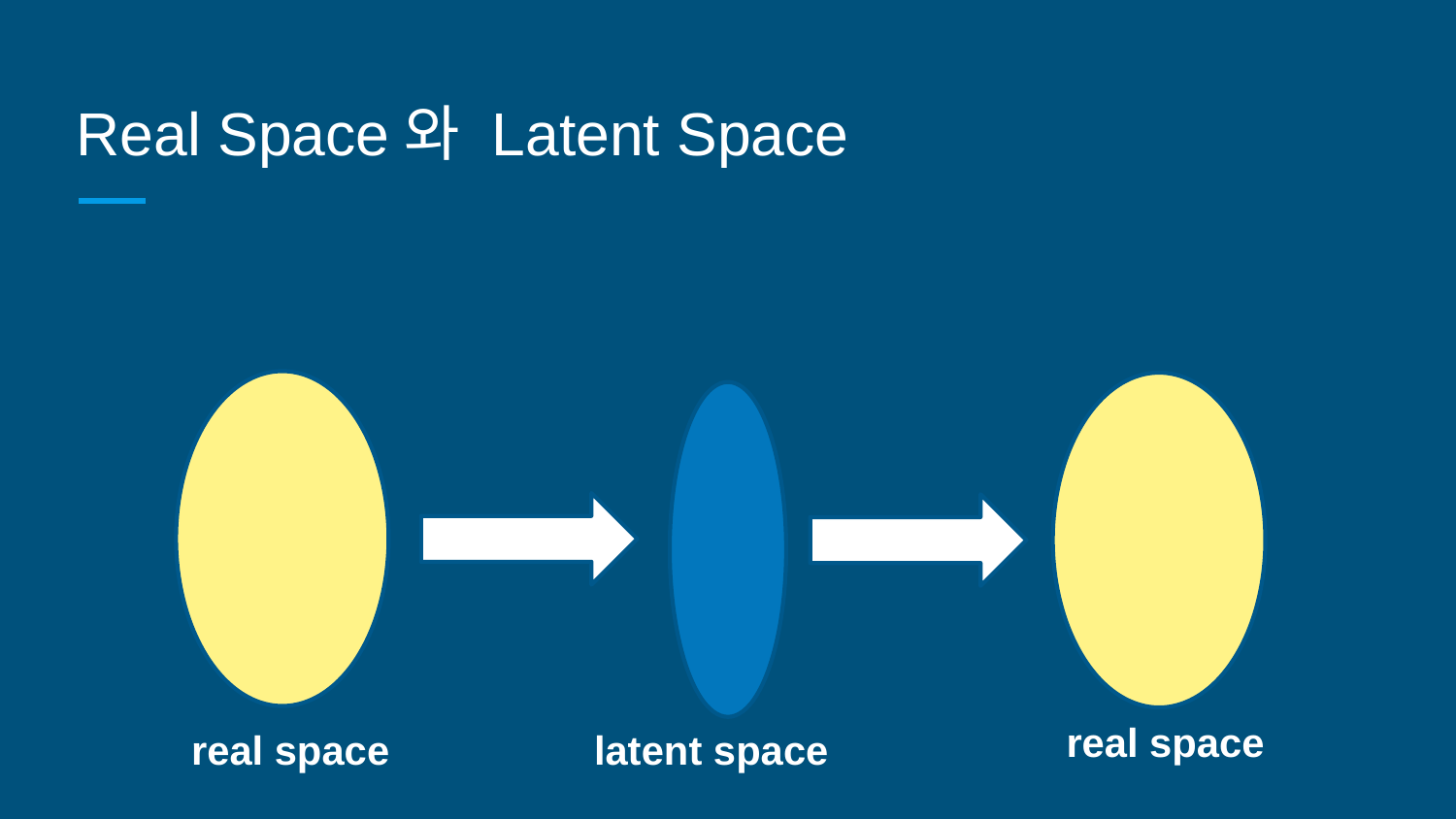

# Real Space와 Latent Space

real space
real space
latent space